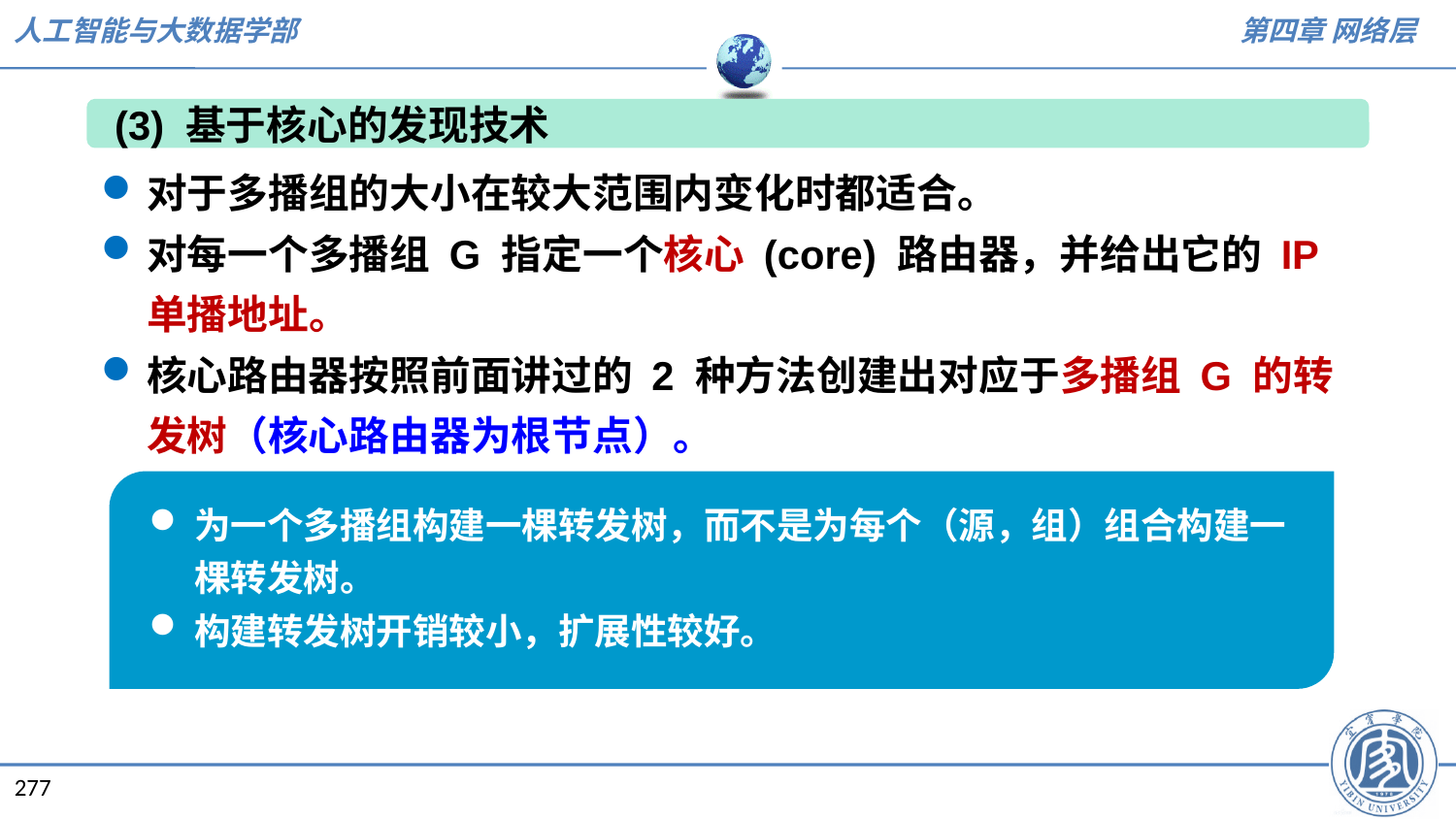

(3) 基于核心的发现技术

对于多播组的大小在较大范围内变化时都适合。
对每一个多播组 G 指定一个核心 (core) 路由器，并给出它的 IP 单播地址。
核心路由器按照前面讲过的 2 种方法创建出对应于多播组 G 的转发树（核心路由器为根节点）。

为一个多播组构建一棵转发树，而不是为每个（源，组）组合构建一棵转发树。
构建转发树开销较小，扩展性较好。
277